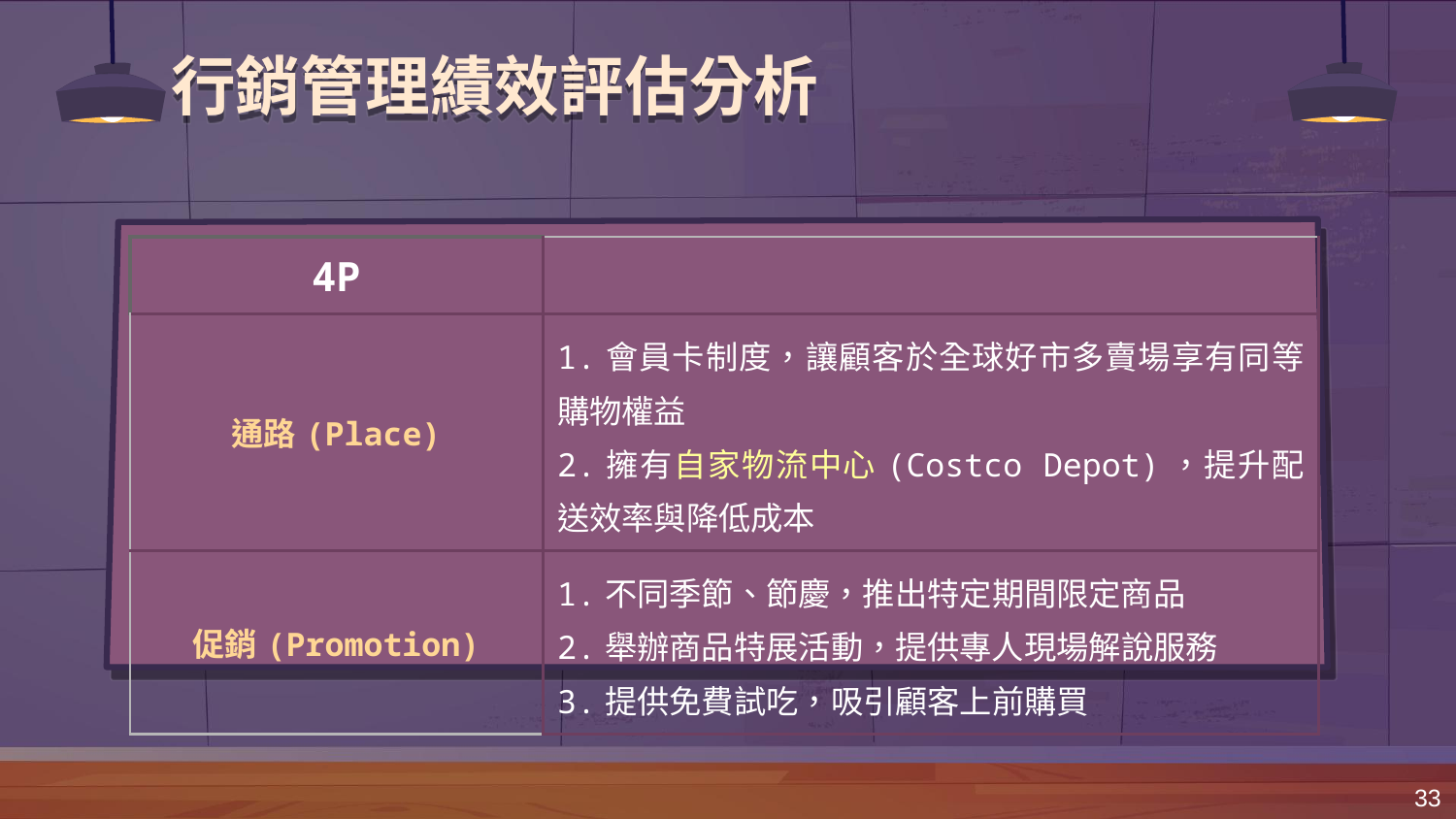

# 行銷管理績效評估分析

| 4P |  |
| --- | --- |
| 通路(Place) | 1.會員卡制度，讓顧客於全球好市多賣場享有同等購物權益 2.擁有自家物流中心(Costco Depot)，提升配送效率與降低成本 |
| 促銷(Promotion) | 1.不同季節、節慶，推出特定期間限定商品 2.舉辦商品特展活動，提供專人現場解說服務 3.提供免費試吃，吸引顧客上前購買 |
33